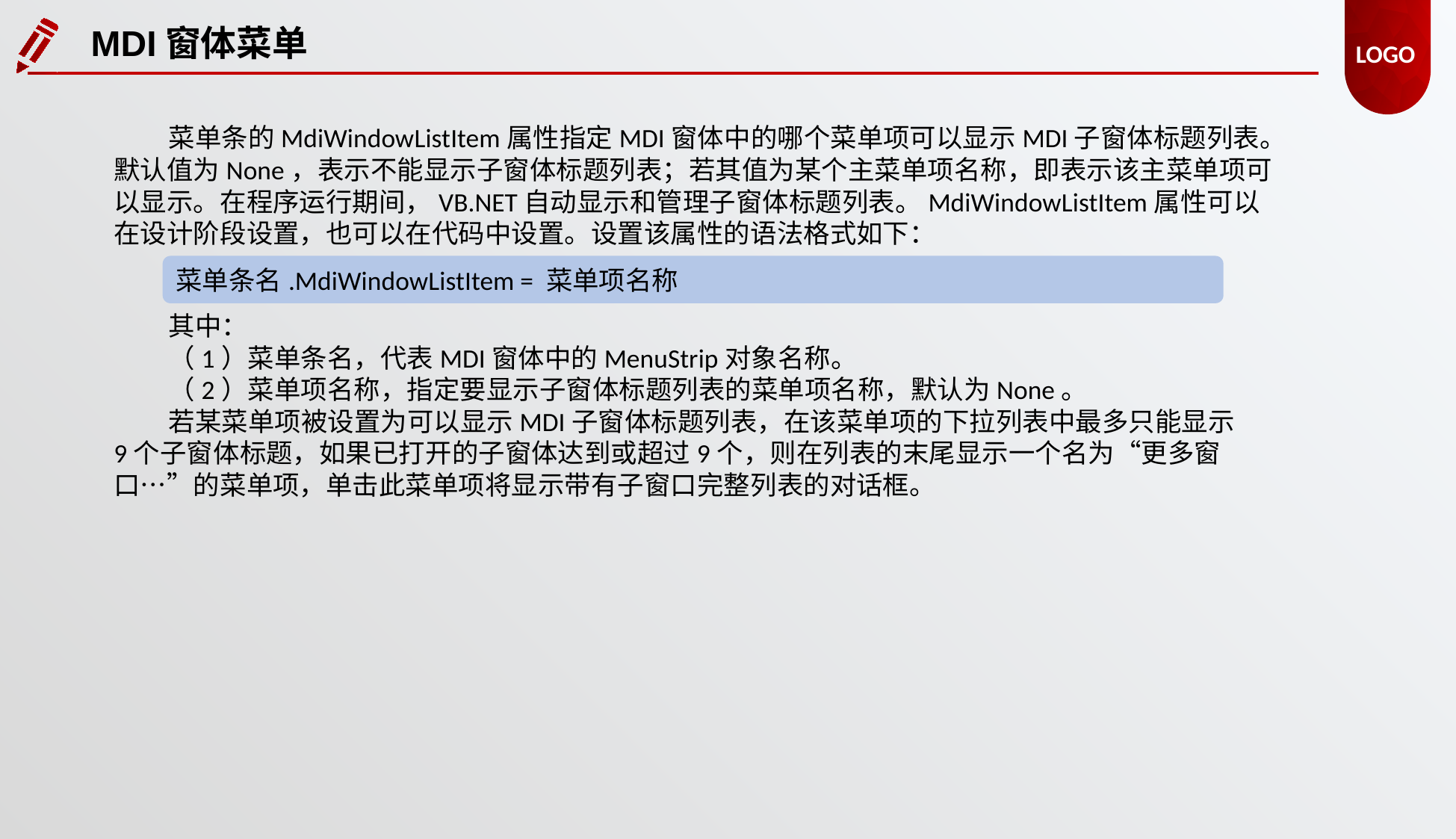

MDI窗体菜单
菜单条的MdiWindowListItem属性指定MDI窗体中的哪个菜单项可以显示MDI子窗体标题列表。默认值为None，表示不能显示子窗体标题列表；若其值为某个主菜单项名称，即表示该主菜单项可以显示。在程序运行期间，VB.NET自动显示和管理子窗体标题列表。MdiWindowListItem属性可以在设计阶段设置，也可以在代码中设置。设置该属性的语法格式如下：
菜单条名.MdiWindowListItem = 菜单项名称
其中：
（1）菜单条名，代表MDI窗体中的MenuStrip对象名称。
（2）菜单项名称，指定要显示子窗体标题列表的菜单项名称，默认为None。
若某菜单项被设置为可以显示MDI子窗体标题列表，在该菜单项的下拉列表中最多只能显示9个子窗体标题，如果已打开的子窗体达到或超过9个，则在列表的末尾显示一个名为“更多窗口…”的菜单项，单击此菜单项将显示带有子窗口完整列表的对话框。